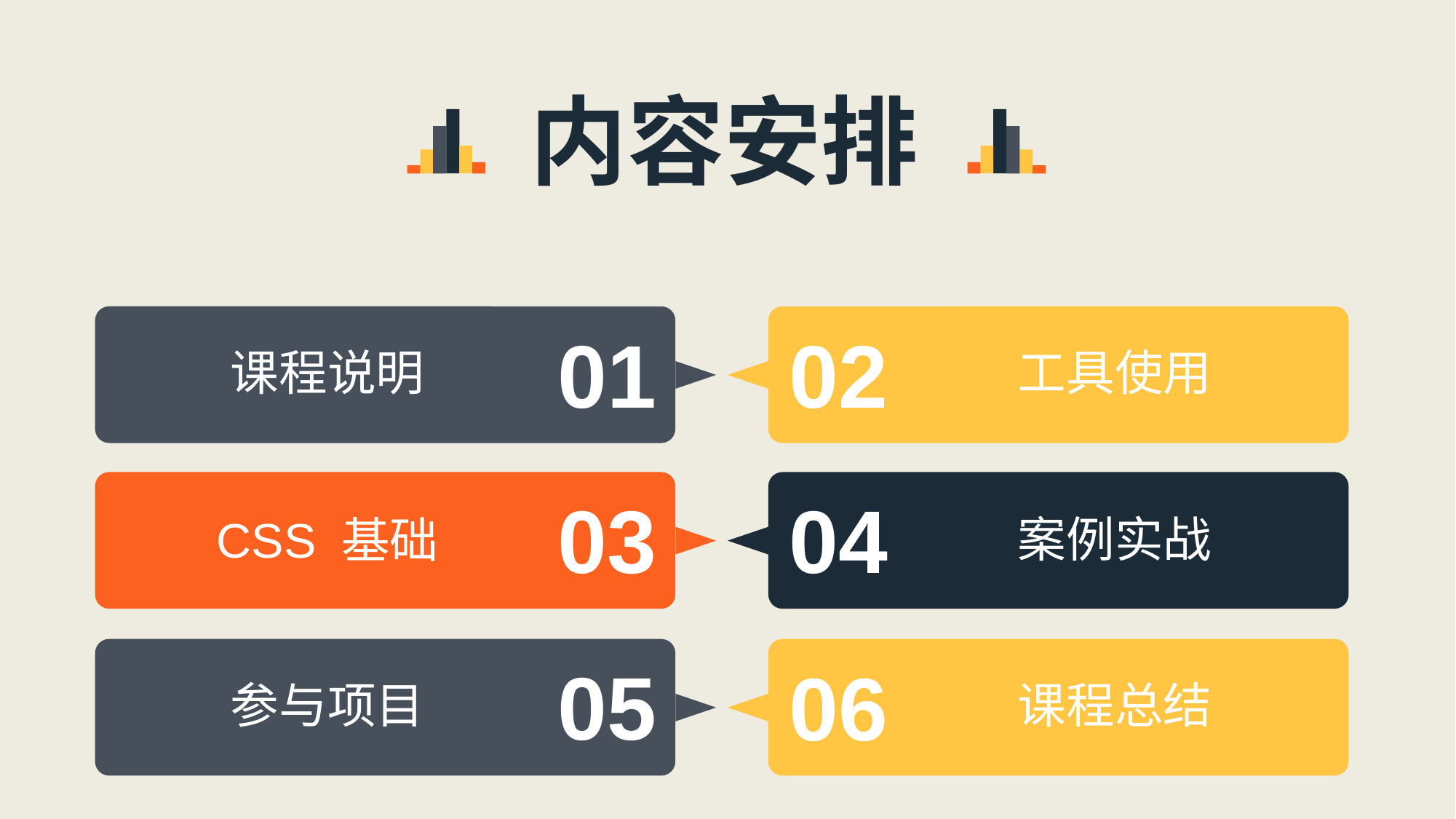

内容安排

01
02
课程说明
工具使用

03
04
案例实战
CSS 基础

05
06
参与项目
课程总结